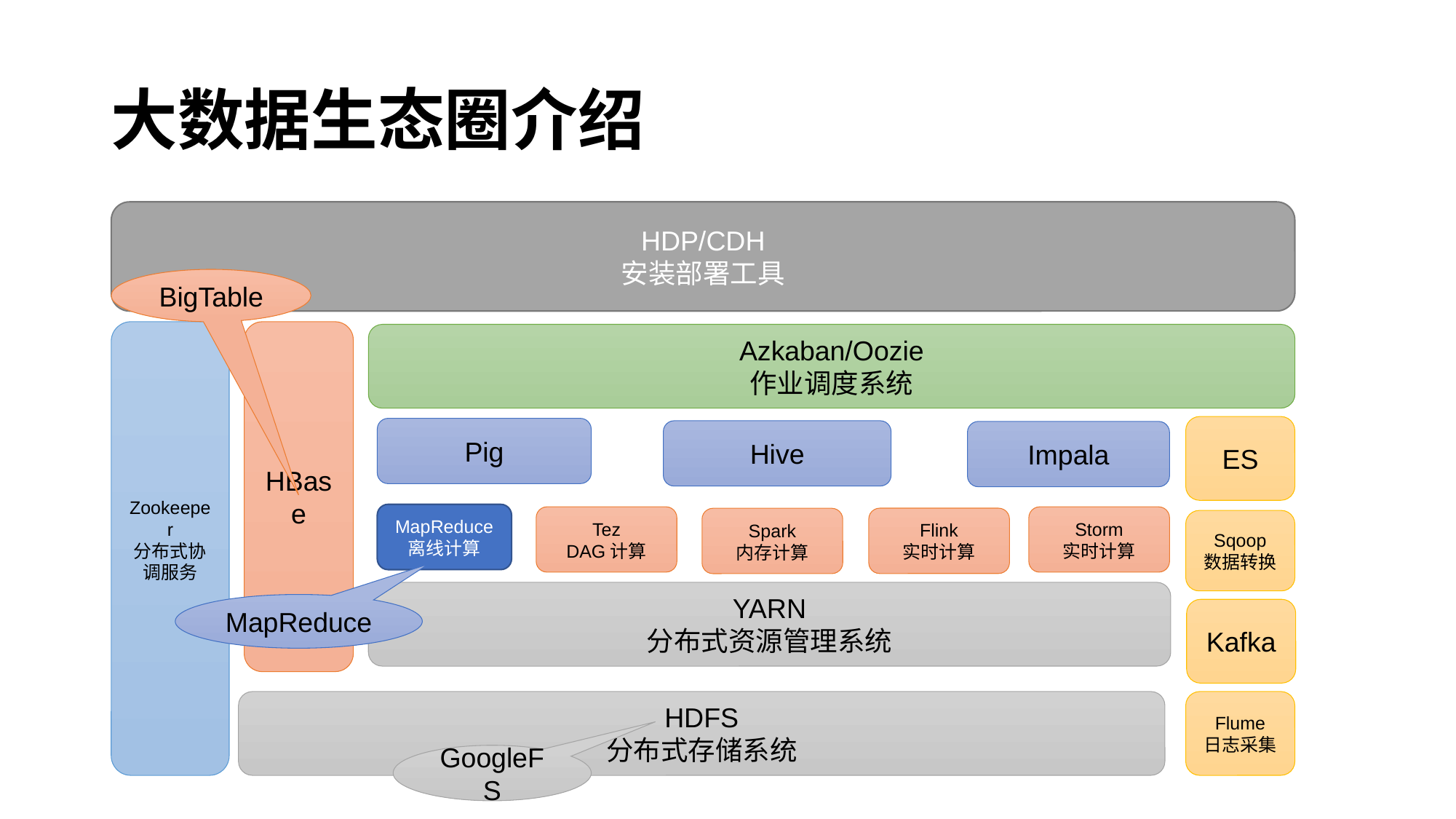

# 大数据生态圈介绍
HDP/CDH
安装部署工具
BigTable
Zookeeper
分布式协调服务

HBase
Azkaban/Oozie
作业调度系统
ES
Pig
Hive
Impala
MapReduce
离线计算
Tez
DAG计算
Storm
实时计算
Flink
实时计算
Spark
内存计算
Sqoop
数据转换
YARN
分布式资源管理系统
MapReduce
Kafka
HDFS
分布式存储系统
Flume
日志采集
GoogleFS